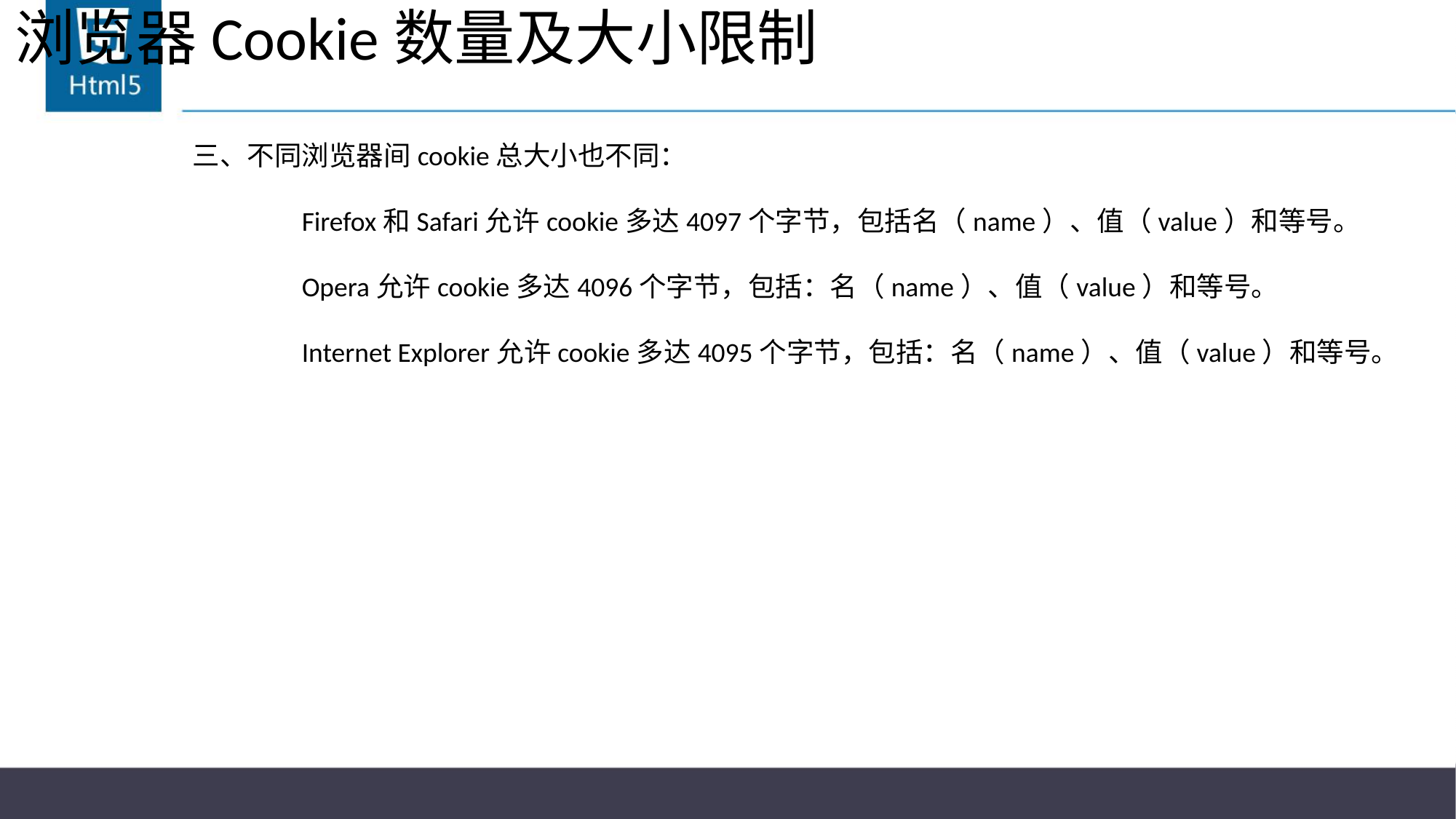

# 浏览器Cookie数量及大小限制
三、不同浏览器间cookie总大小也不同：

	Firefox和Safari允许cookie多达4097个字节，包括名（name）、值（value）和等号。

	Opera允许cookie多达4096个字节，包括：名（name）、值（value）和等号。

	Internet Explorer允许cookie多达4095个字节，包括：名（name）、值（value）和等号。